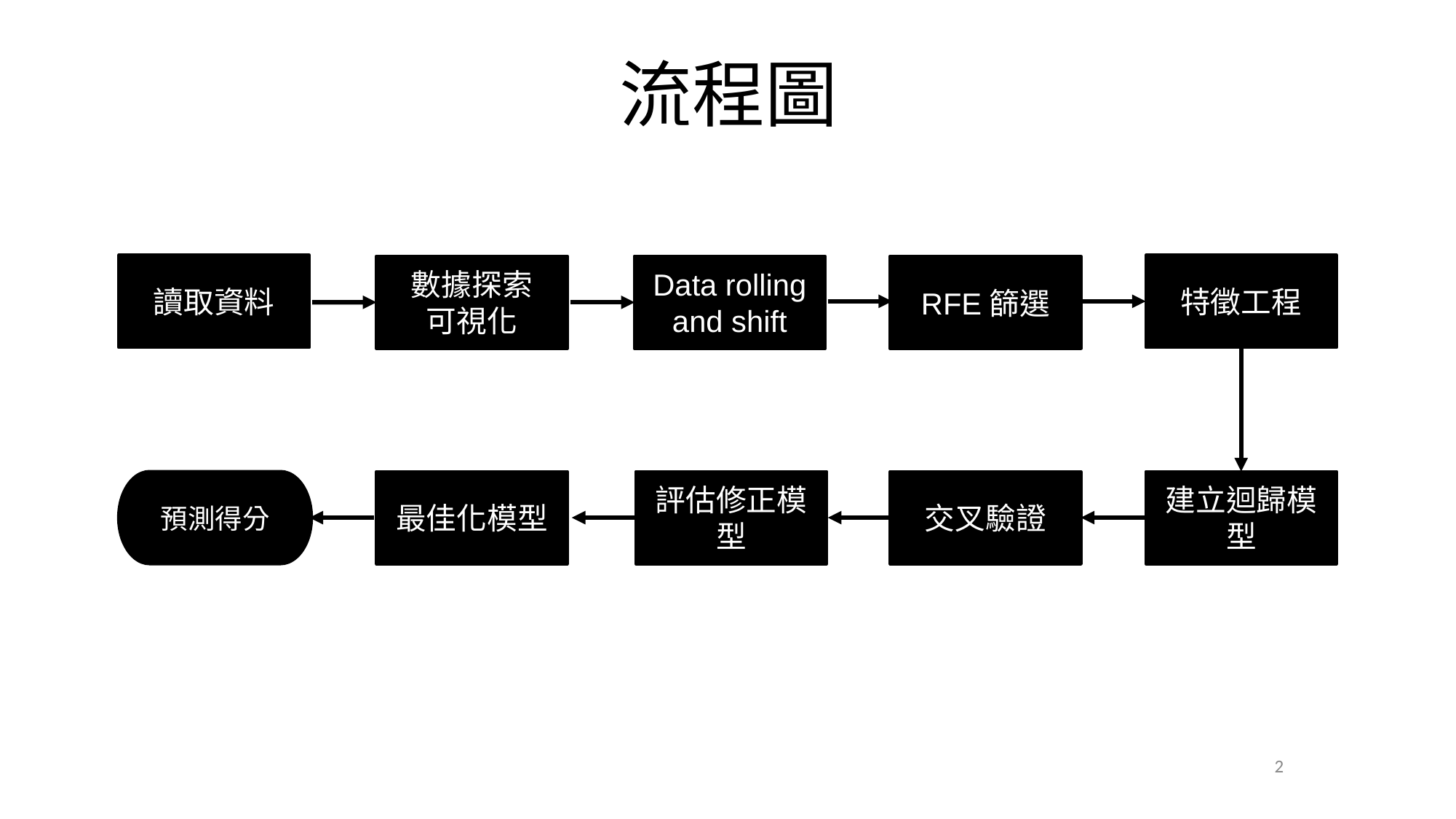

# 流程圖
特徵工程
讀取資料
Data rolling and shift
RFE篩選
數據探索
可視化
預測得分
最佳化模型
評估修正模型
交叉驗證
建立迴歸模型